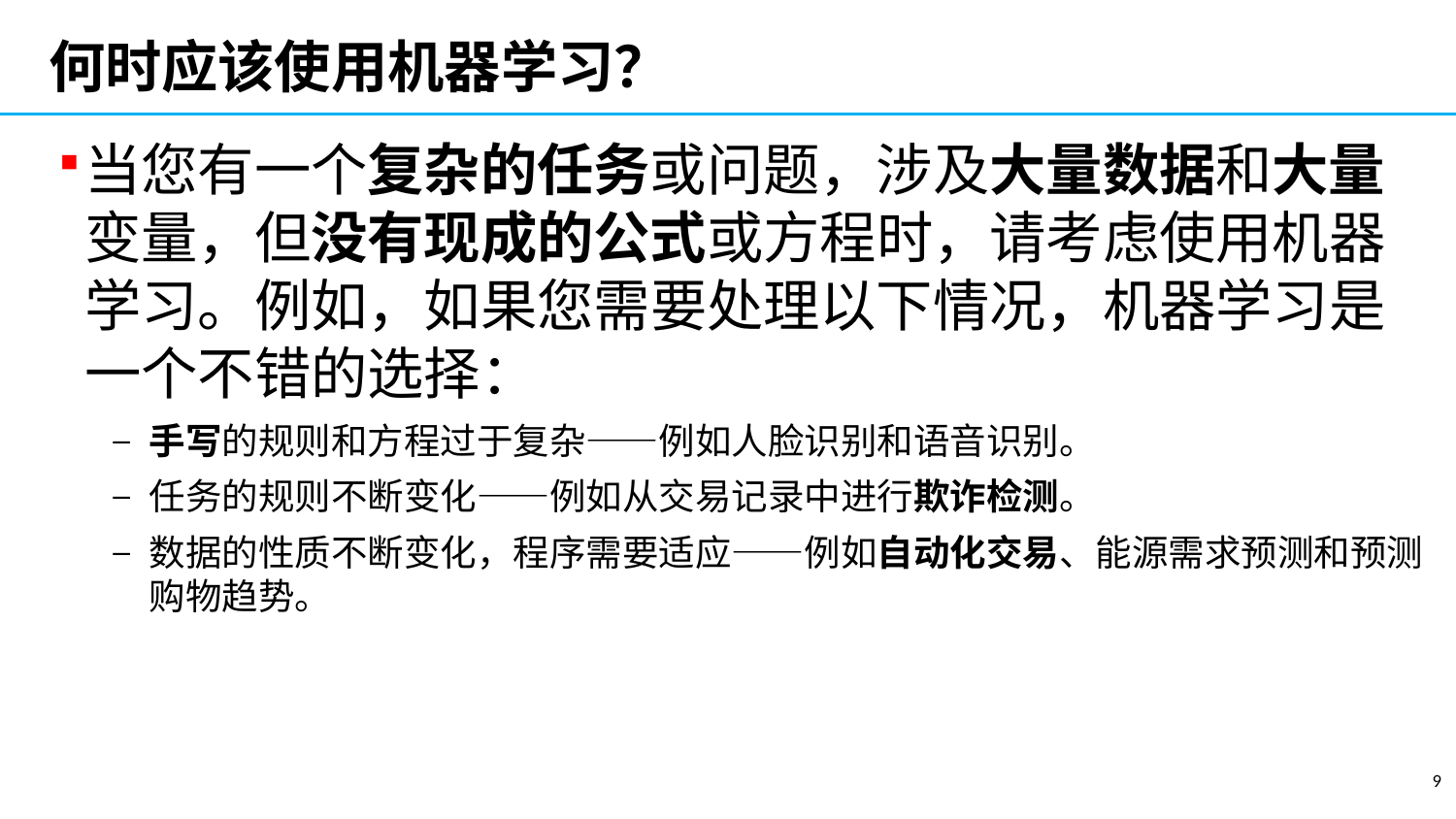

# 何时应该使用机器学习？

当您有一个复杂的任务或问题，涉及大量数据和大量变量，但没有现成的公式或方程时，请考虑使用机器学习。例如，如果您需要处理以下情况，机器学习是一个不错的选择：
手写的规则和方程过于复杂——例如人脸识别和语音识别。
任务的规则不断变化——例如从交易记录中进行欺诈检测。
数据的性质不断变化，程序需要适应——例如自动化交易、能源需求预测和预测购物趋势。
9